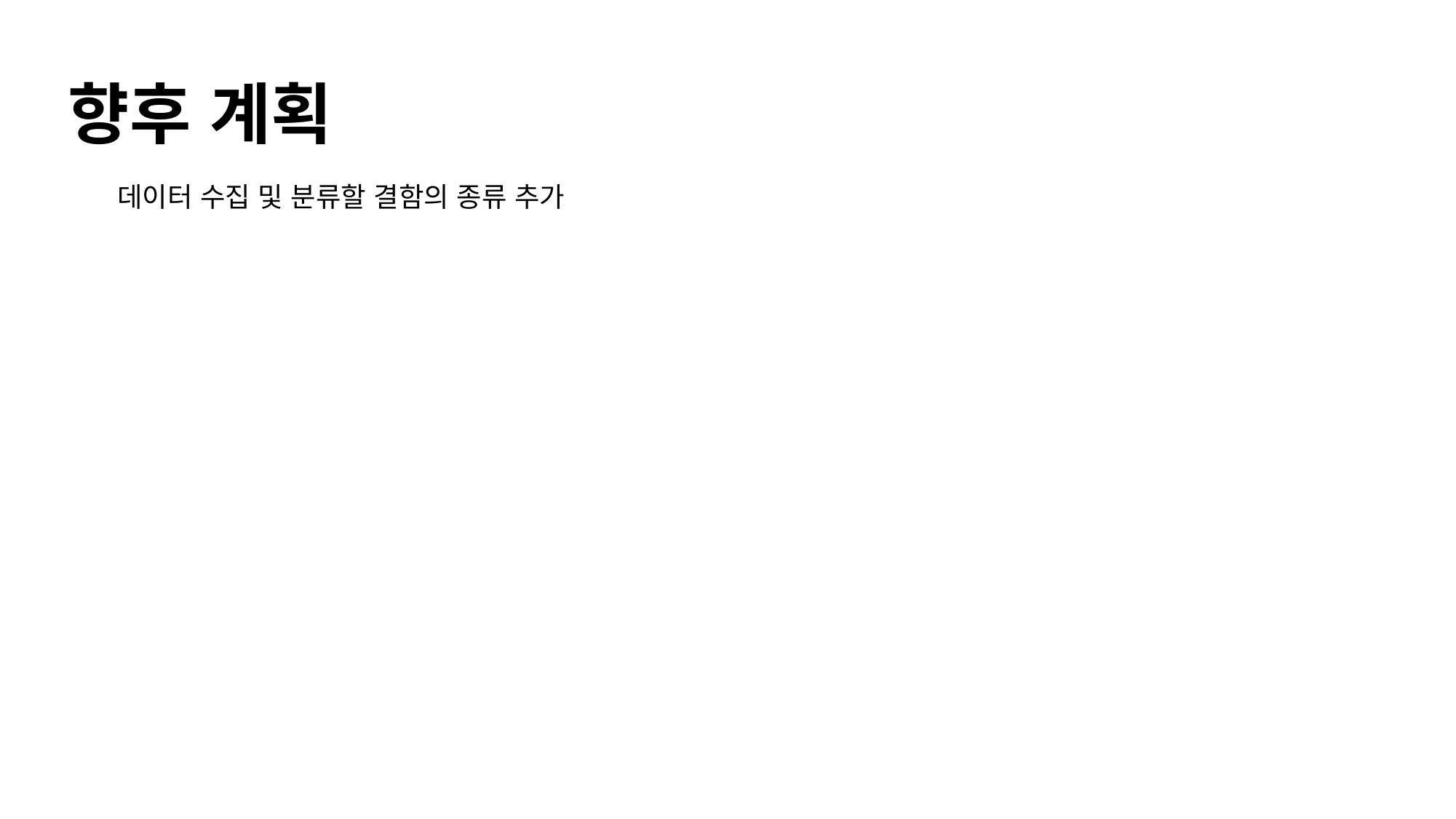

# 향후 계획
데이터 수집 및 분류할 결함의 종류 추가